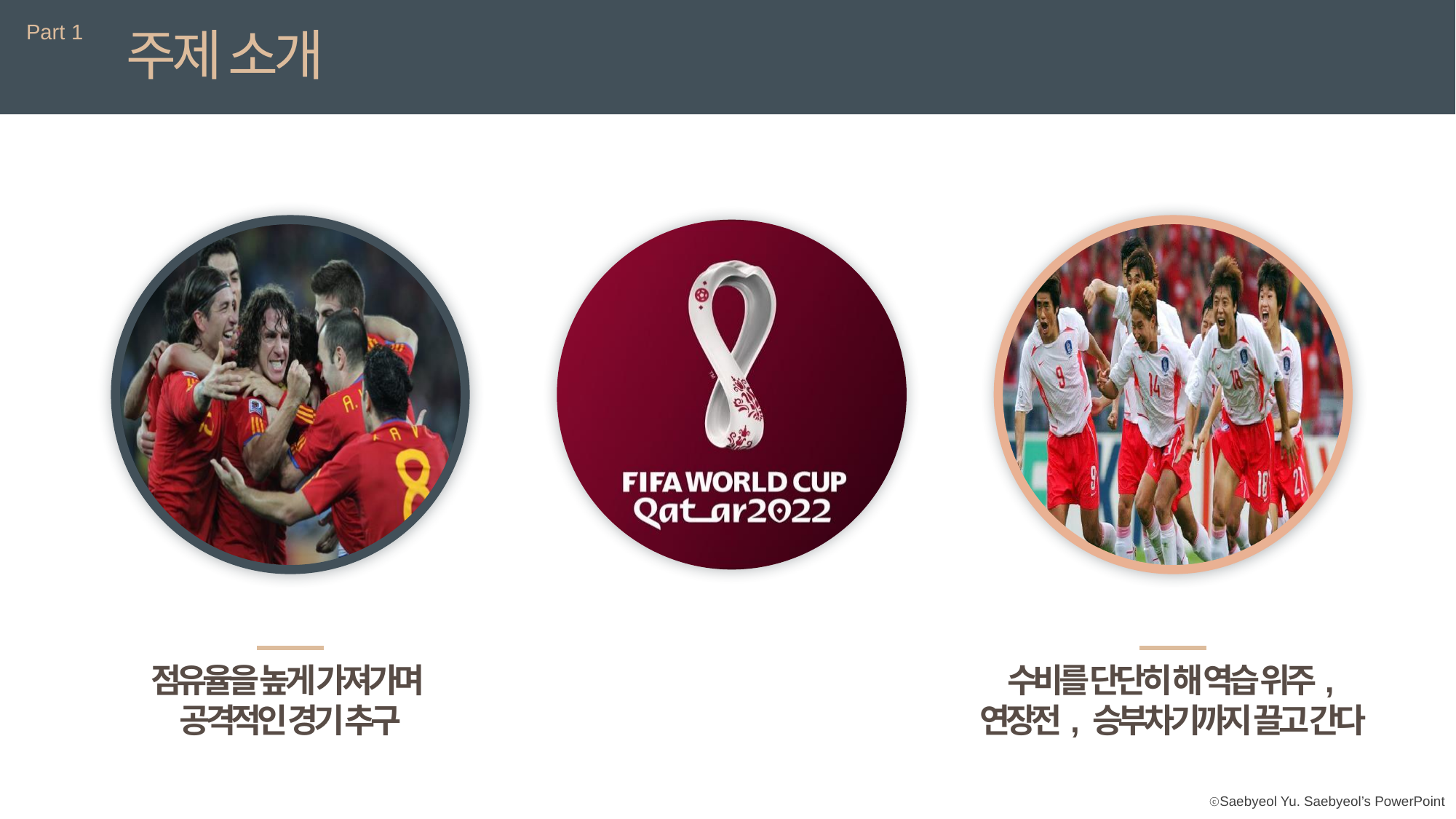

Part 1
주제 소개

점유율을 높게 가져가며
공격적인 경기 추구
수비를 단단히 해 역습 위주,
연장전, 승부차기까지 끌고 간다